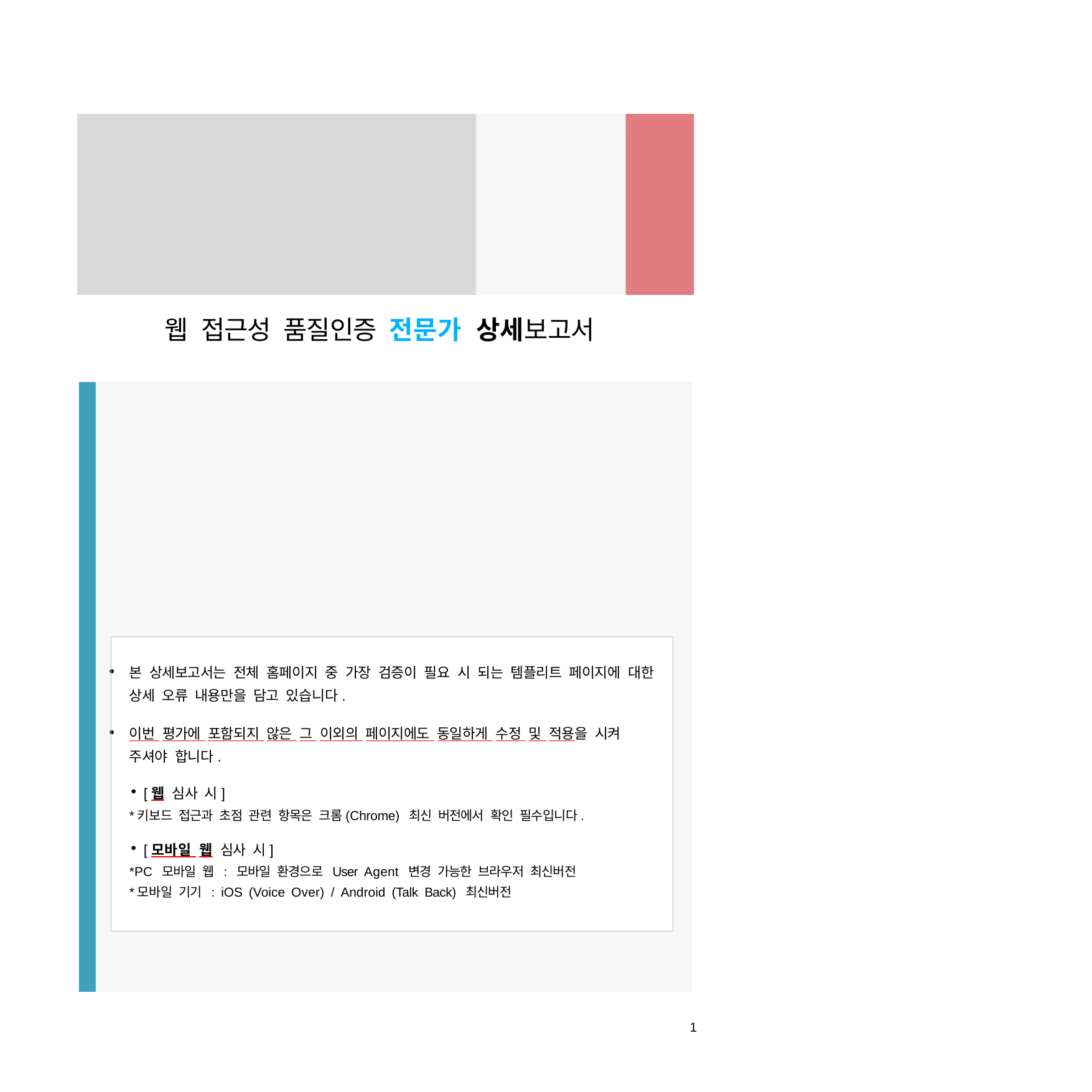

웹 접근성 품질인증 전문가 상세보고서

본 상세보고서는 전체 홈페이지 중 가장 검증이 필요 시 되는 템플리트 페이지에  대한 상세 오류 내용만을 담고 있습니다.

이번 평가에 포함되지 않은 그 이외의 페이지에도 동일하게 수정 및 적용을 시켜  주셔야 합니다.

[웹 심사 시]
*키보드 접근과 초점 관련 항목은 크롬(Chrome) 최신 버전에서 확인 필수입니다.

[모바일 웹 심사 시]
*PC 모바일 웹 : 모바일 환경으로 User Agent 변경 가능한 브라우저 최신버전
*모바일 기기 : iOS (Voice Over) / Android (Talk Back) 최신버전

1